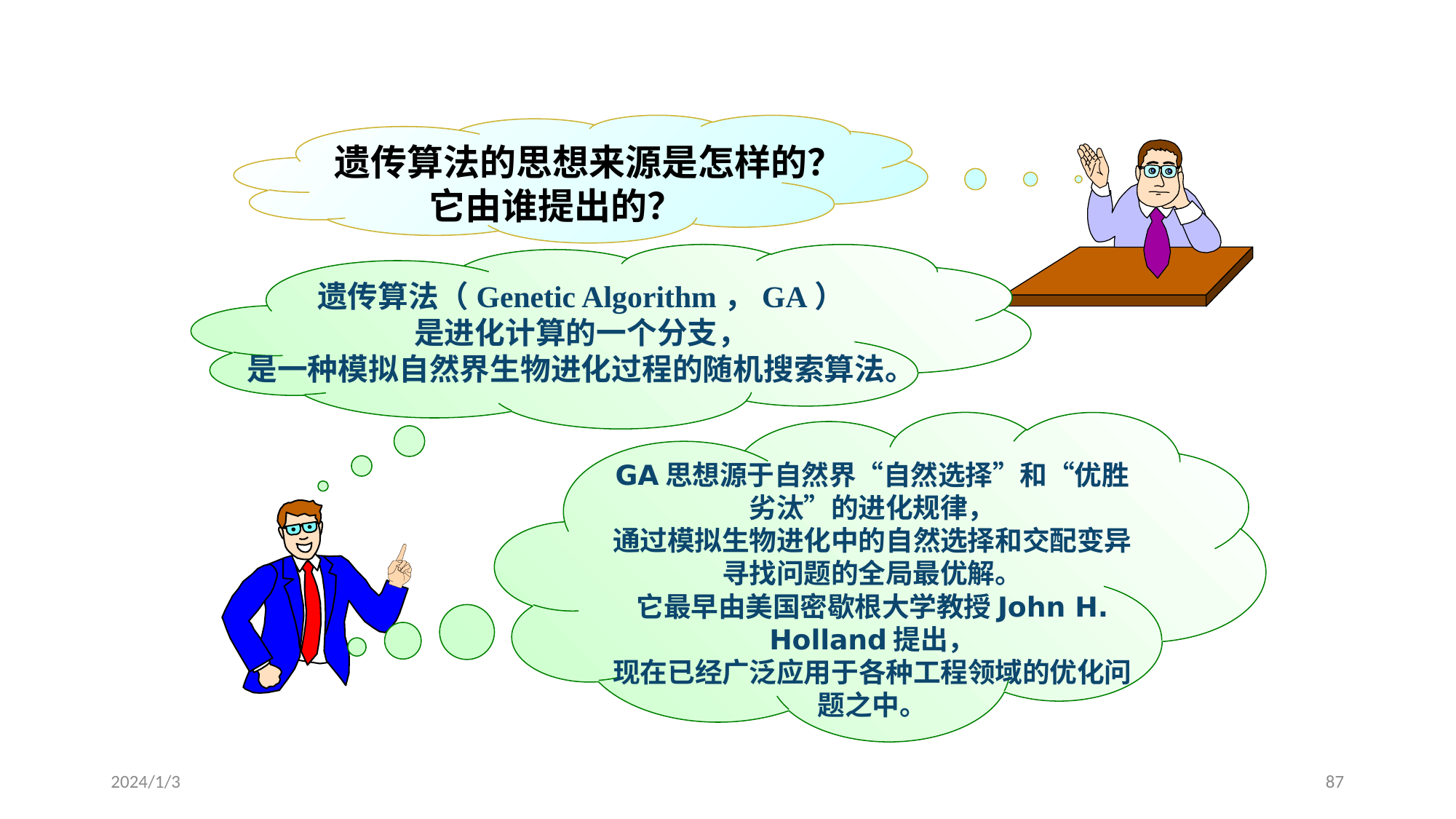

遗传算法的起源
       遗传算法的思想来源是怎样的？
它由谁提出的？

遗传算法（Genetic Algorithm，GA）
是进化计算的一个分支，
是一种模拟自然界生物进化过程的随机搜索算法。

GA思想源于自然界“自然选择”和“优胜劣汰”的进化规律，
通过模拟生物进化中的自然选择和交配变异寻找问题的全局最优解。
它最早由美国密歇根大学教授John H. Holland提出，
现在已经广泛应用于各种工程领域的优化问题之中。

2024/1/3
87